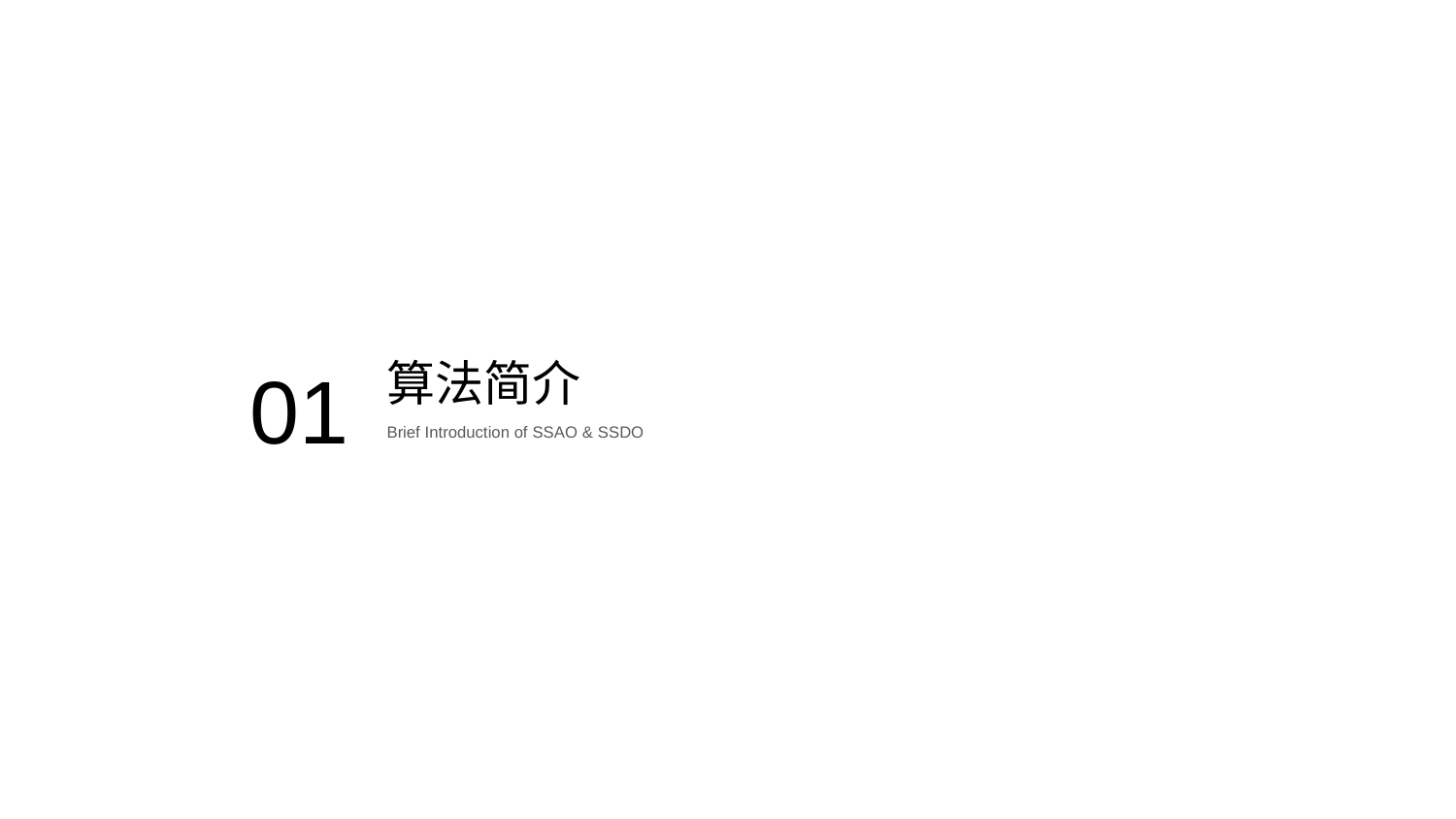

算法简介
01
Brief Introduction of SSAO & SSDO